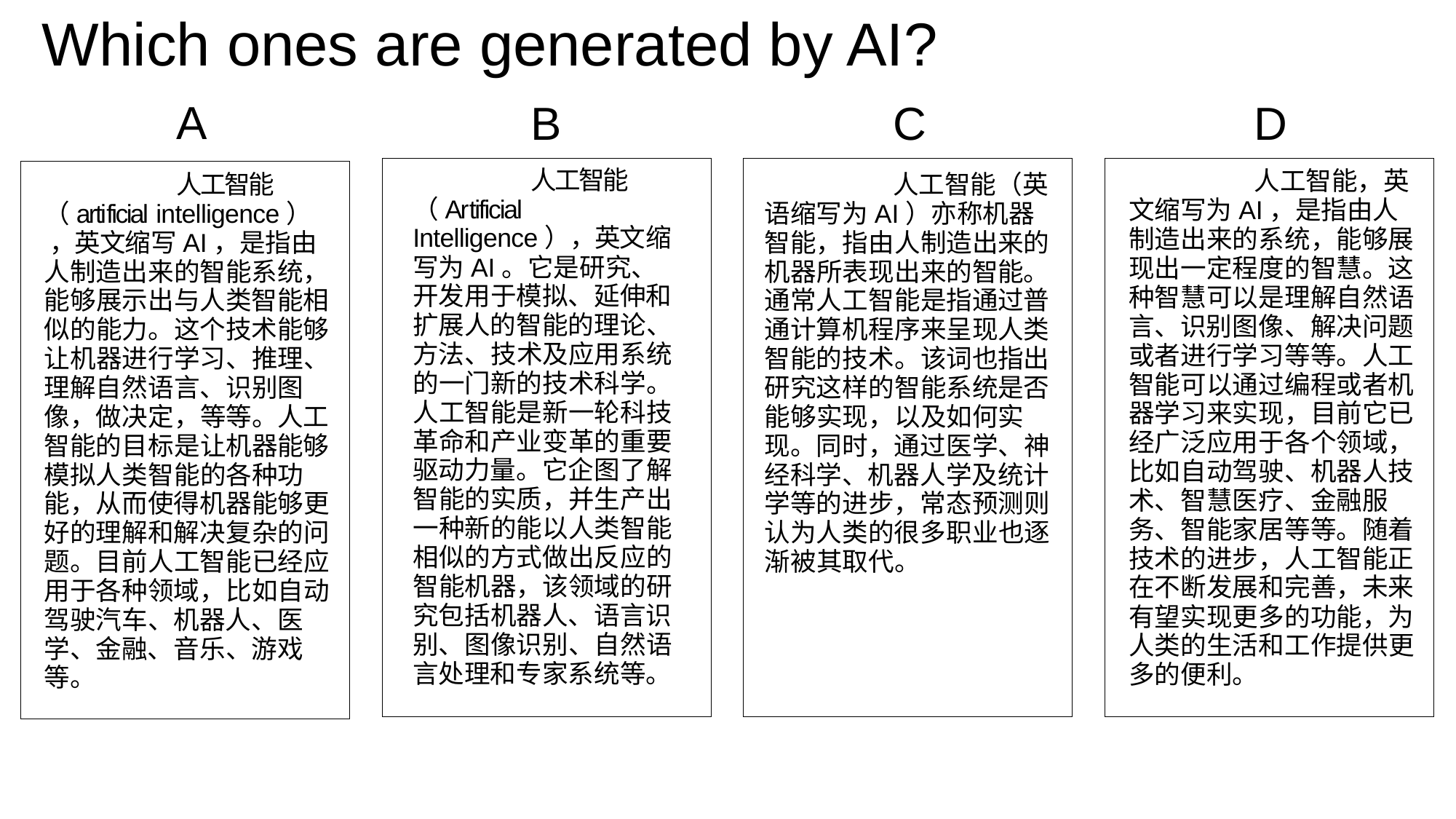

Which ones are generated by AI?

A

人工智能（artificial intelligence） ，英文缩写AI，是指由人制造出来的智能系统，能够展示出与人类智能相似的能力。这个技术能够让机器进行学习、推理、理解自然语言、识别图像，做决定，等等。人工智能的目标是让机器能够模拟人类智能的各种功能，从而使得机器能够更好的理解和解决复杂的问题。目前人工智能已经应用于各种领域，比如自动驾驶汽车、机器人、医学、金融、音乐、游戏等。
D

人工智能，英文缩写为AI，是指由人制造出来的系统，能够展现出一定程度的智慧。这种智慧可以是理解自然语言、识别图像、解决问题或者进行学习等等。人工智能可以通过编程或者机器学习来实现，目前它已经广泛应用于各个领域，比如自动驾驶、机器人技术、智慧医疗、金融服务、智能家居等等。随着技术的进步，人工智能正在不断发展和完善，未来有望实现更多的功能，为人类的生活和工作提供更多的便利。
C

人工智能（英语缩写为AI）亦称机器智能，指由人制造出来的机器所表现出来的智能。通常人工智能是指通过普通计算机程序来呈现人类智能的技术。该词也指出研究这样的智能系统是否能够实现，以及如何实现。同时，通过医学、神经科学、机器人学及统计学等的进步，常态预测则认为人类的很多职业也逐渐被其取代。
B

人工智能（Artificial Intelligence），英文缩写为AI。它是研究、开发用于模拟、延伸和扩展人的智能的理论、方法、技术及应用系统的一门新的技术科学。人工智能是新一轮科技革命和产业变革的重要驱动力量。它企图了解智能的实质，并生产出一种新的能以人类智能相似的方式做出反应的智能机器，该领域的研究包括机器人、语言识别、图像识别、自然语言处理和专家系统等。